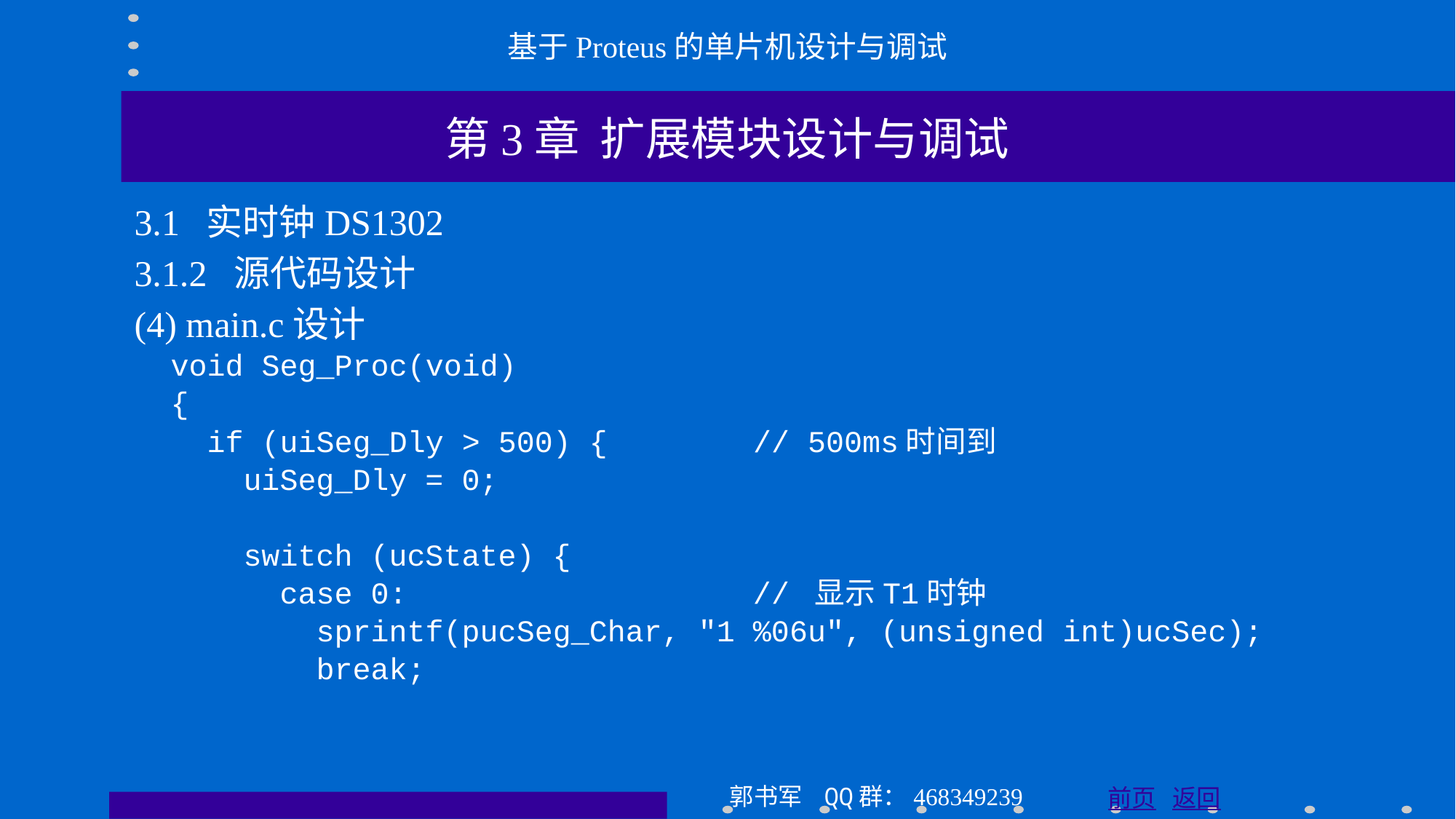

基于Proteus的单片机设计与调试
第3章  扩展模块设计与调试
3.1  实时钟DS1302
3.1.2  源代码设计
(4) main.c设计
  void Seg_Proc(void)
  {
    if (uiSeg_Dly > 500) {        // 500ms时间到
      uiSeg_Dly = 0;

      switch (ucState) {
        case 0:                   // 显示T1时钟
          sprintf(pucSeg_Char, "1 %06u", (unsigned int)ucSec);
          break;

郭书军   QQ群：468349239
前页   返回